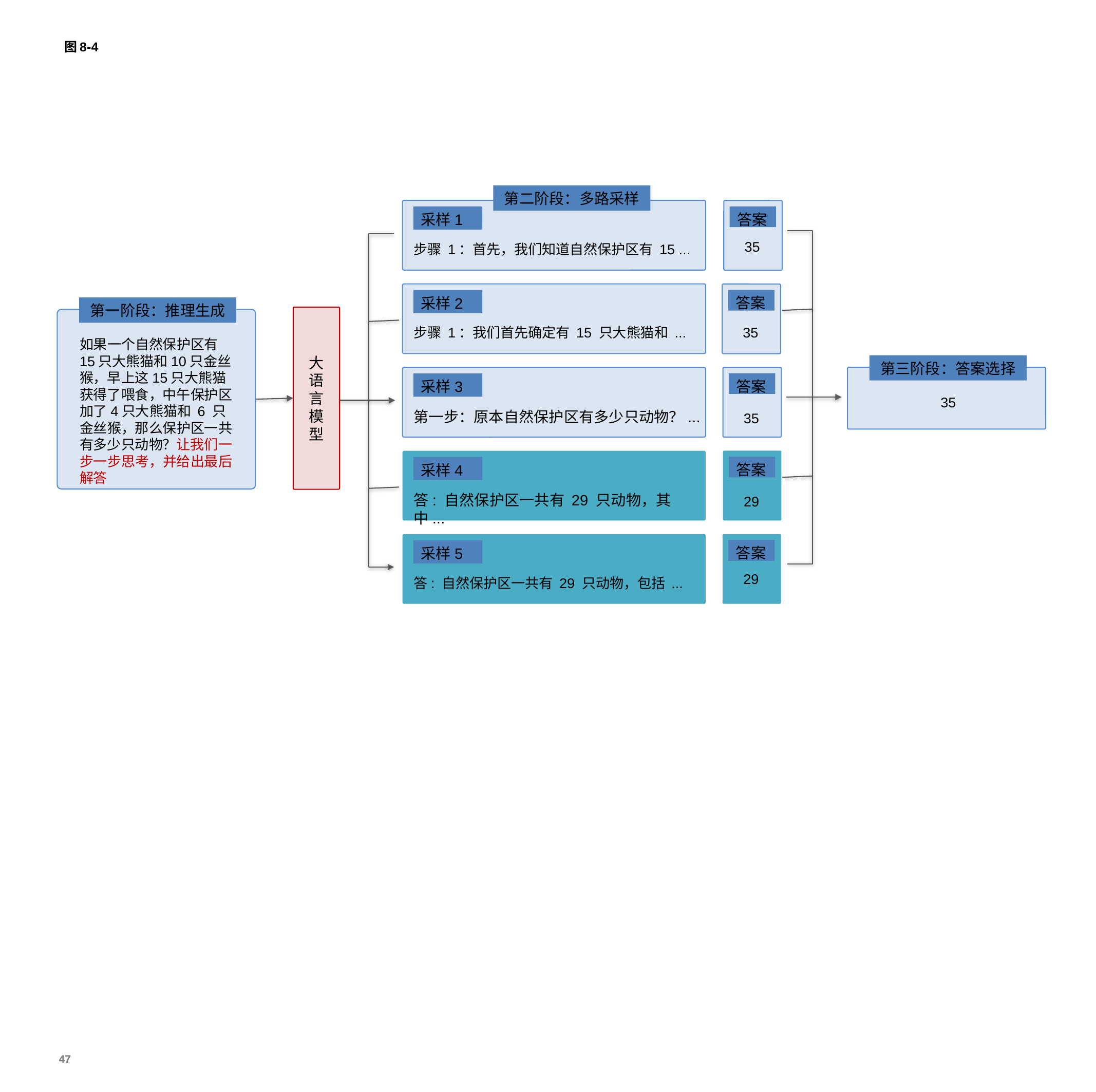

# 图8-4
第二阶段：多路采样

采样1
答案
35
步骤 1：首先，我们知道自然保护区有 15 ...

答案
采样2
35
步骤 1：我们首先确定有 15 只大熊猫和 ...

答案
采样3
第一步：原本自然保护区有多少只动物？...
35

答案
采样4
答: 自然保护区一共有 29 只动物，其中...
29

答案
采样5
29
答: 自然保护区一共有 29 只动物，包括 ...

第一阶段：推理生成

如果一个自然保护区有15只大熊猫和10只金丝猴，早上这15只大熊猫获得了喂食，中午保护区加了4只大熊猫和 6 只金丝猴，那么保护区一共有多少只动物？让我们一步一步思考，并给出最后解答
大
语
言
模
型
第三阶段：答案选择

35